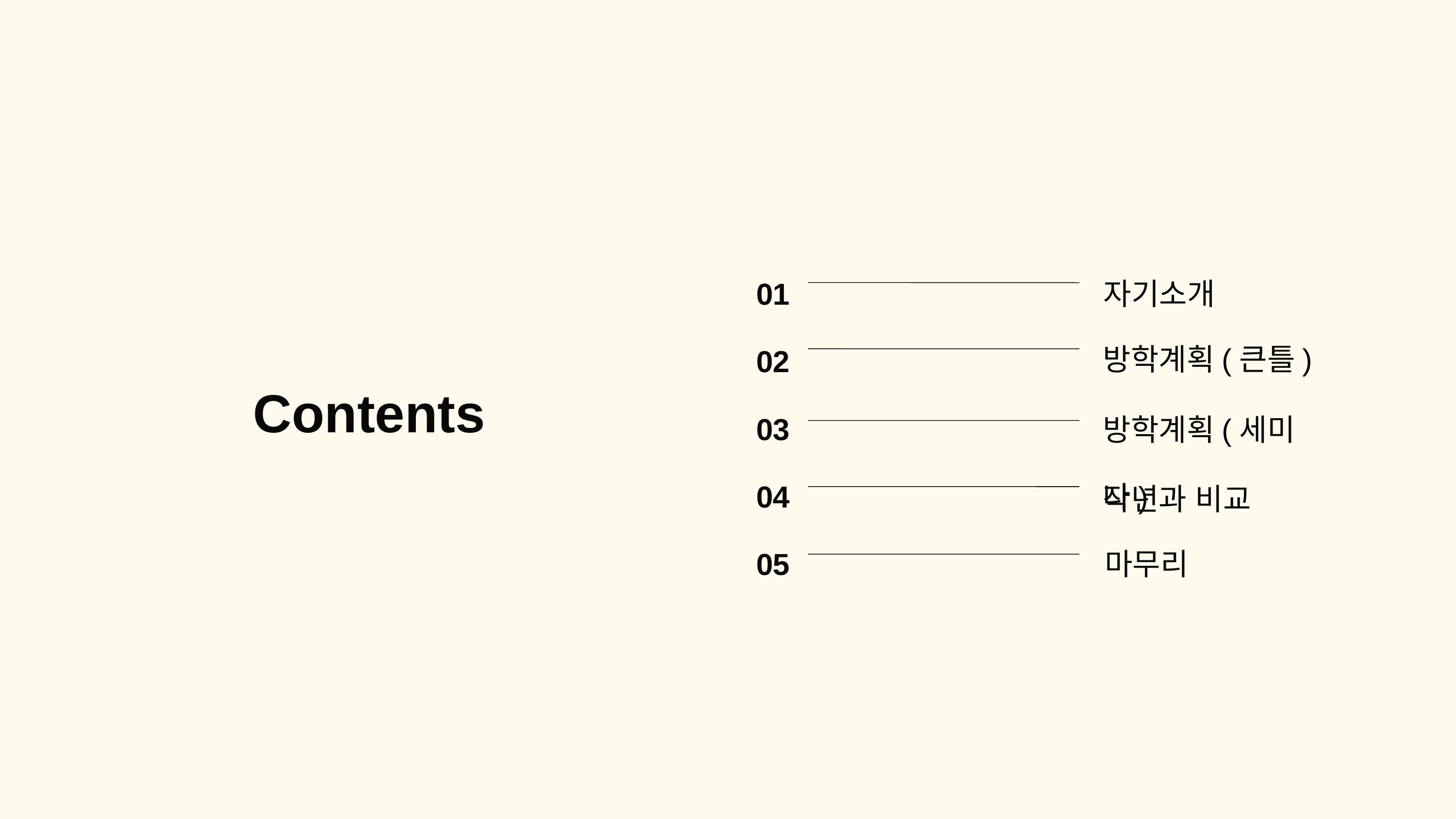

01
02
03
04
05
자기소개

방학계획(큰틀)

Contents
방학계획(세미나)

작년과 비교

마무리